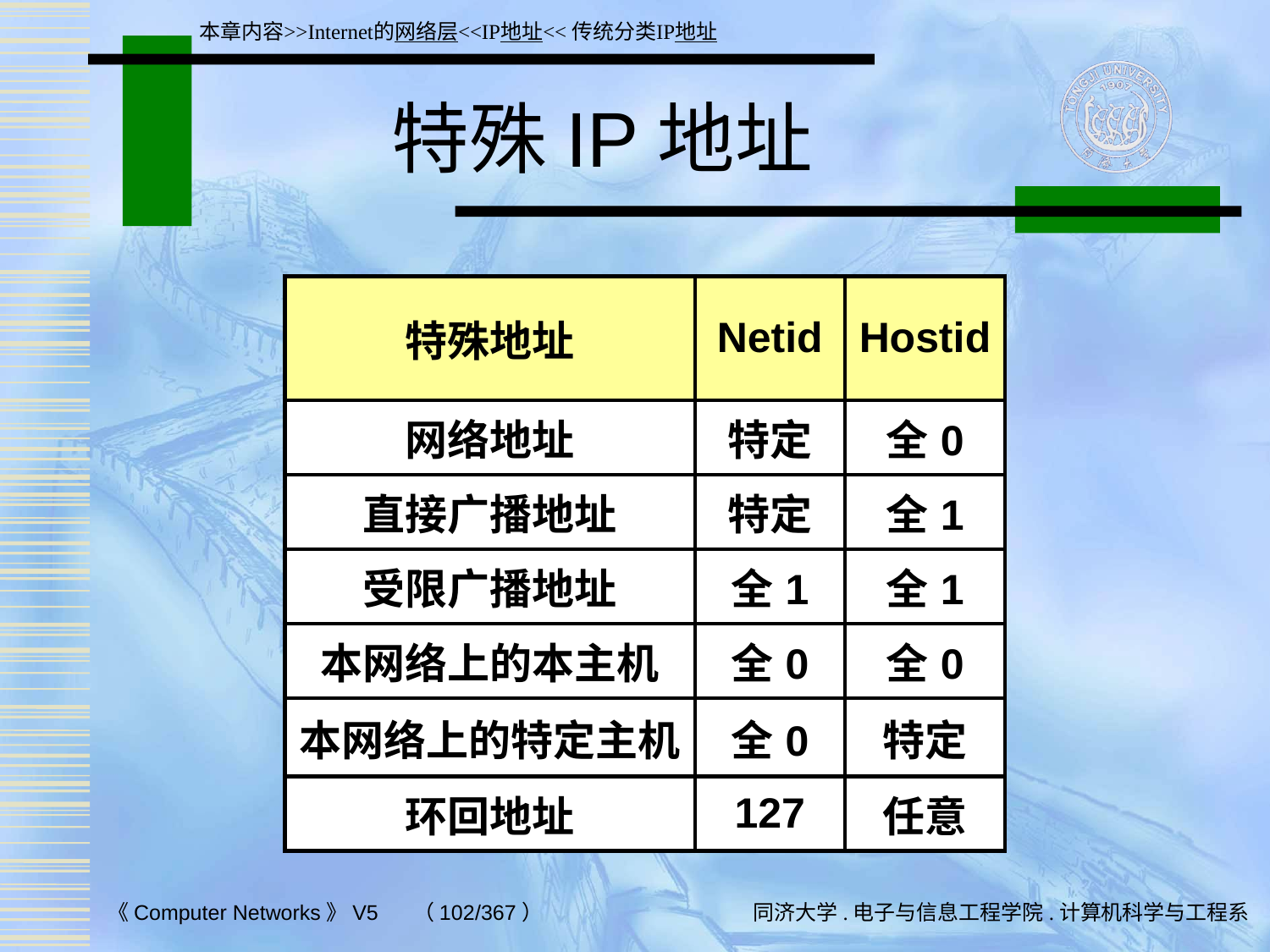

本章内容>>Internet的网络层<<IP地址<<传统分类IP地址
# 特殊IP地址
| 特殊地址 | Netid | Hostid |
| --- | --- | --- |
| 网络地址 | 特定 | 全0 |
| 直接广播地址 | 特定 | 全1 |
| 受限广播地址 | 全1 | 全1 |
| 本网络上的本主机 | 全0 | 全0 |
| 本网络上的特定主机 | 全0 | 特定 |
| 环回地址 | 127 | 任意 |